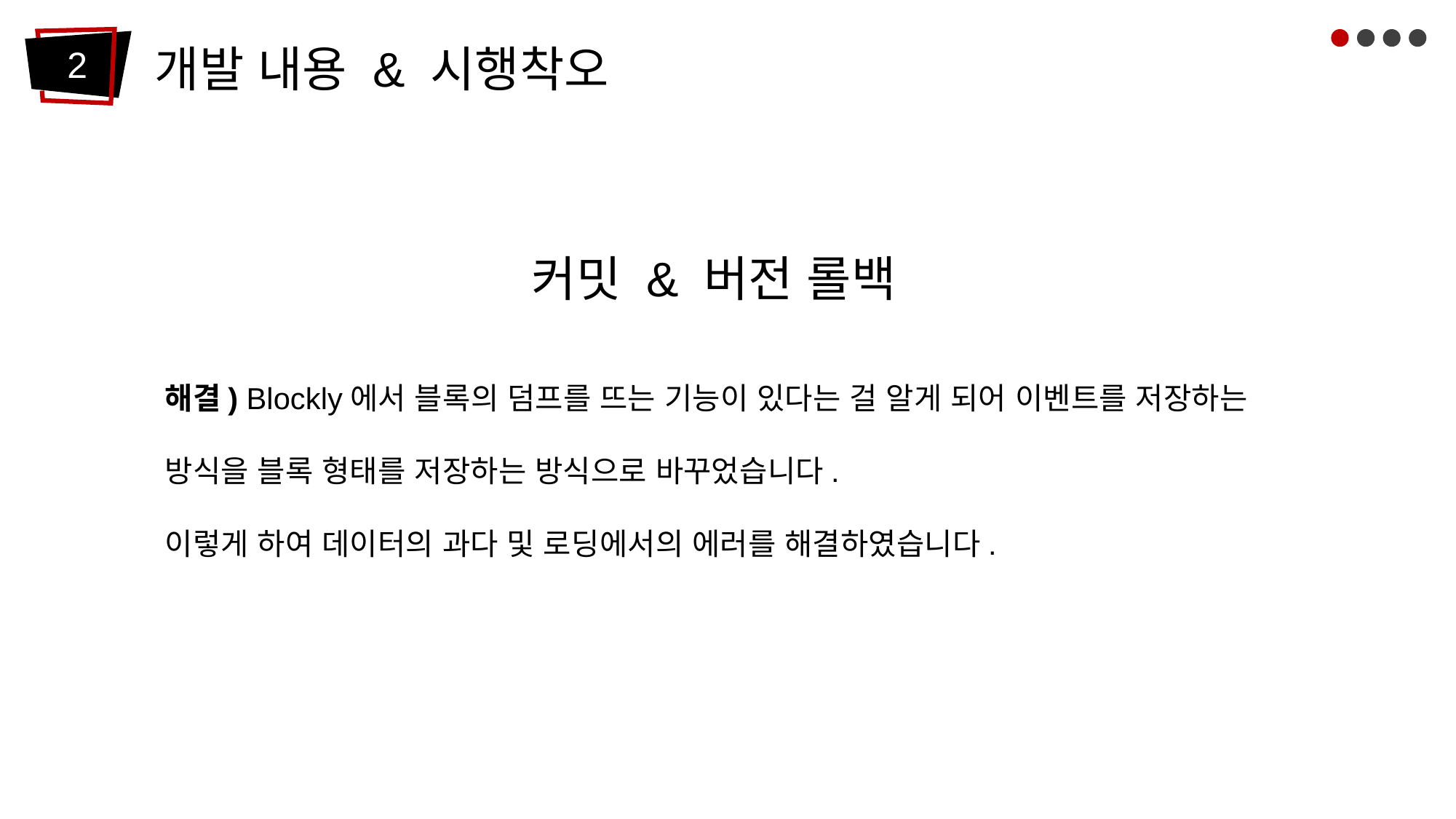

개발 내용 & 시행착오
2
  커밋 & 버전 롤백

해결) Blockly에서 블록의 덤프를 뜨는 기능이 있다는 걸 알게 되어 이벤트를 저장하는 방식을 블록 형태를 저장하는 방식으로 바꾸었습니다.
이렇게 하여 데이터의 과다 및 로딩에서의 에러를 해결하였습니다.